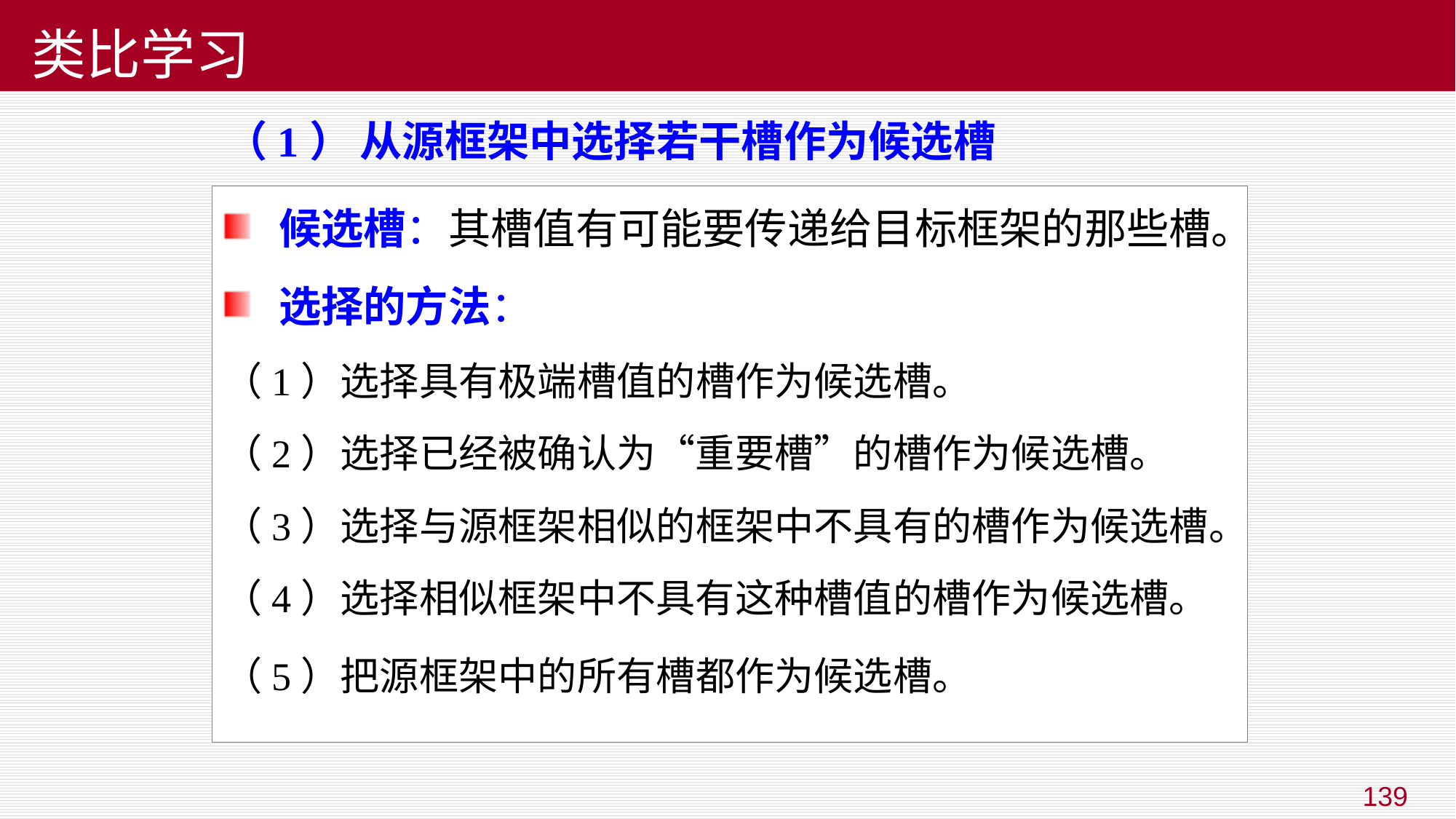

# 类比学习
 （1） 从源框架中选择若干槽作为候选槽
候选槽：其槽值有可能要传递给目标框架的那些槽。
选择的方法：
（1）选择具有极端槽值的槽作为候选槽。
（2）选择已经被确认为“重要槽”的槽作为候选槽。
（3）选择与源框架相似的框架中不具有的槽作为候选槽。
（4）选择相似框架中不具有这种槽值的槽作为候选槽。
（5）把源框架中的所有槽都作为候选槽。
139